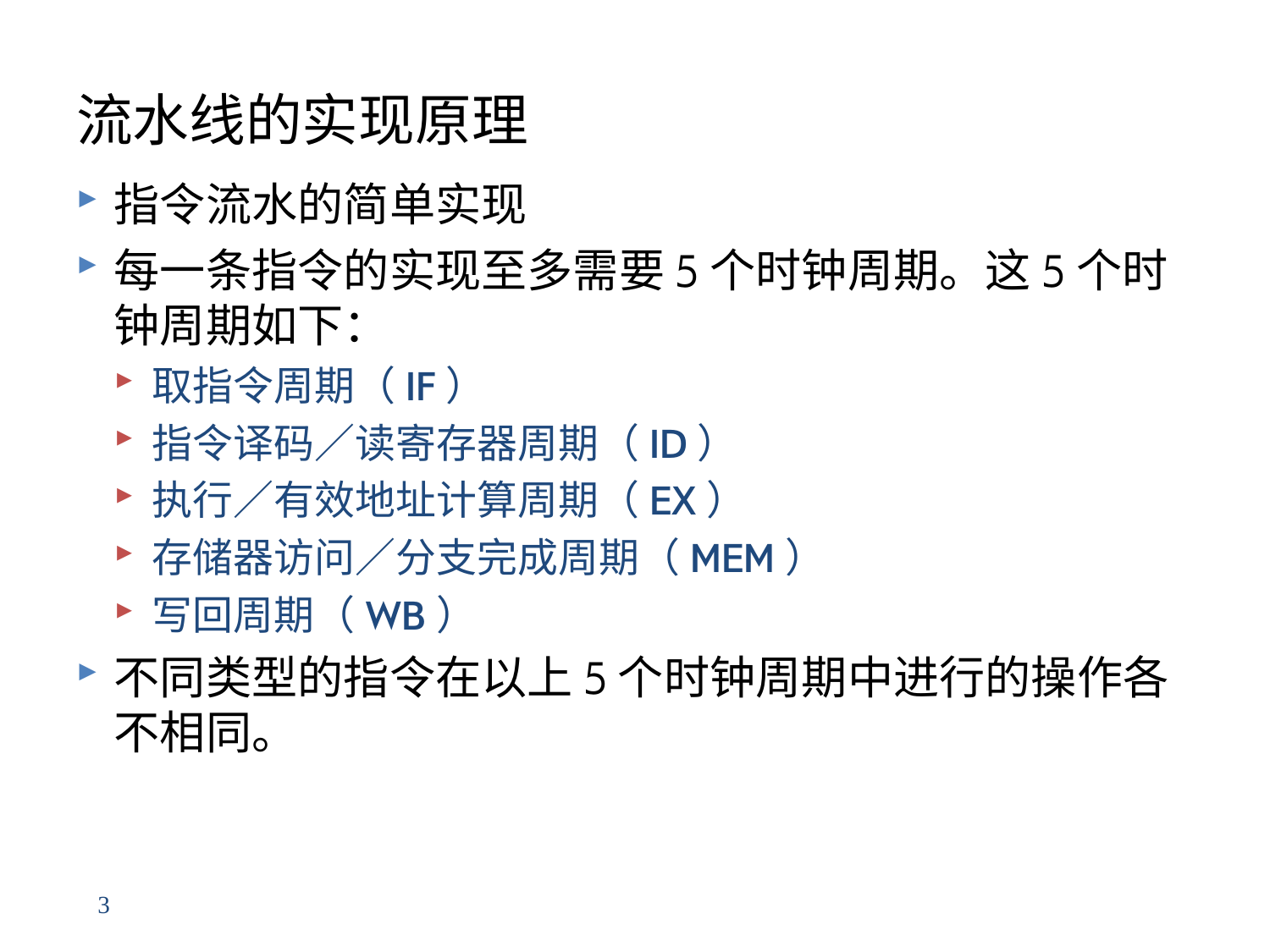

# 流水线的实现原理
指令流水的简单实现
每一条指令的实现至多需要5个时钟周期。这5个时钟周期如下：
取指令周期（IF）
指令译码／读寄存器周期（ID）
执行／有效地址计算周期（EX）
存储器访问／分支完成周期（MEM）
写回周期（WB）
不同类型的指令在以上5个时钟周期中进行的操作各不相同。

3